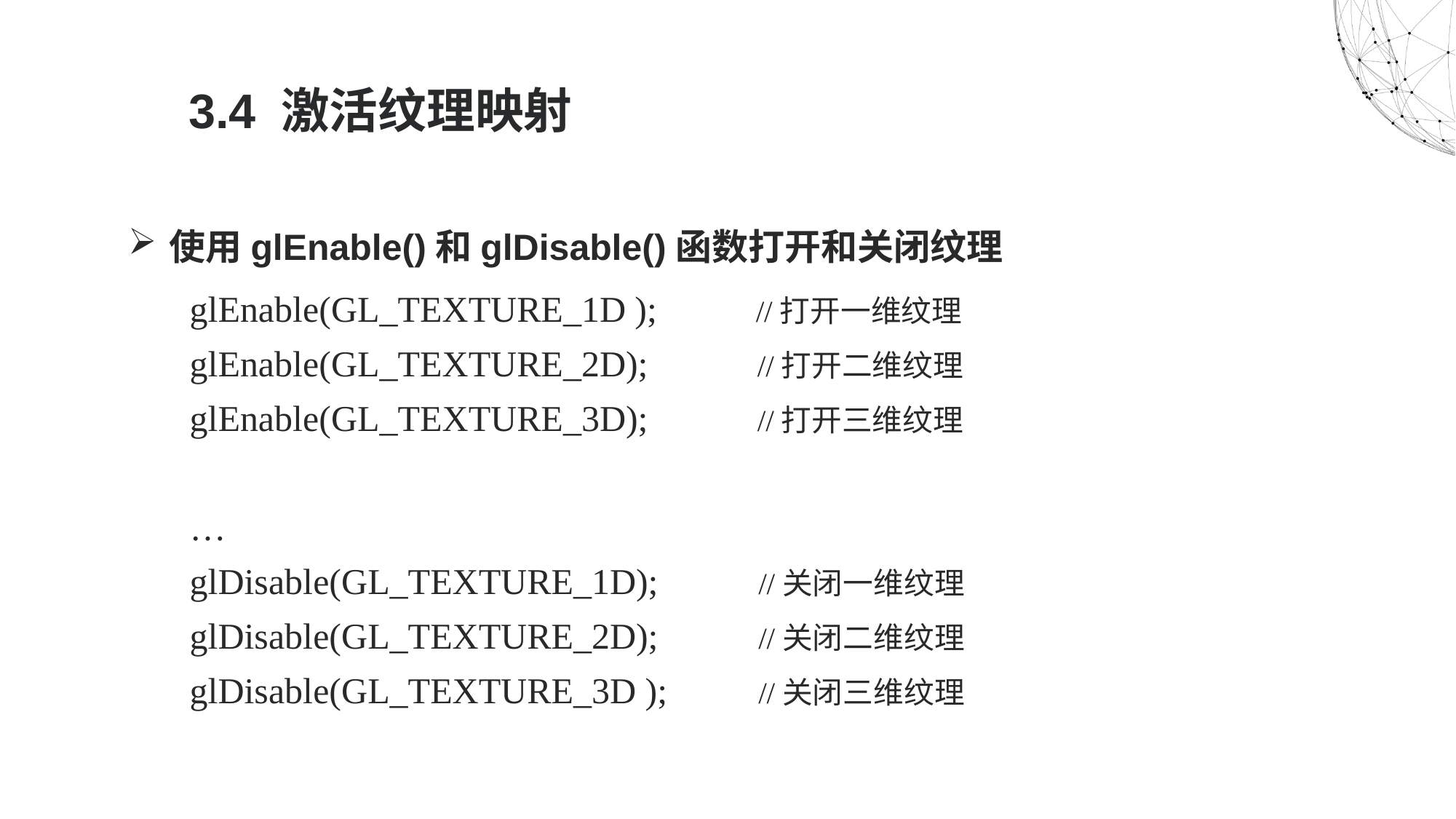

# 3.4 激活纹理映射
使用glEnable()和glDisable()函数打开和关闭纹理
glEnable(GL_TEXTURE_1D );           //打开一维纹理
glEnable(GL_TEXTURE_2D);            //打开二维纹理
glEnable(GL_TEXTURE_3D);            //打开三维纹理

…
glDisable(GL_TEXTURE_1D);           //关闭一维纹理
glDisable(GL_TEXTURE_2D);           //关闭二维纹理
glDisable(GL_TEXTURE_3D );          //关闭三维纹理